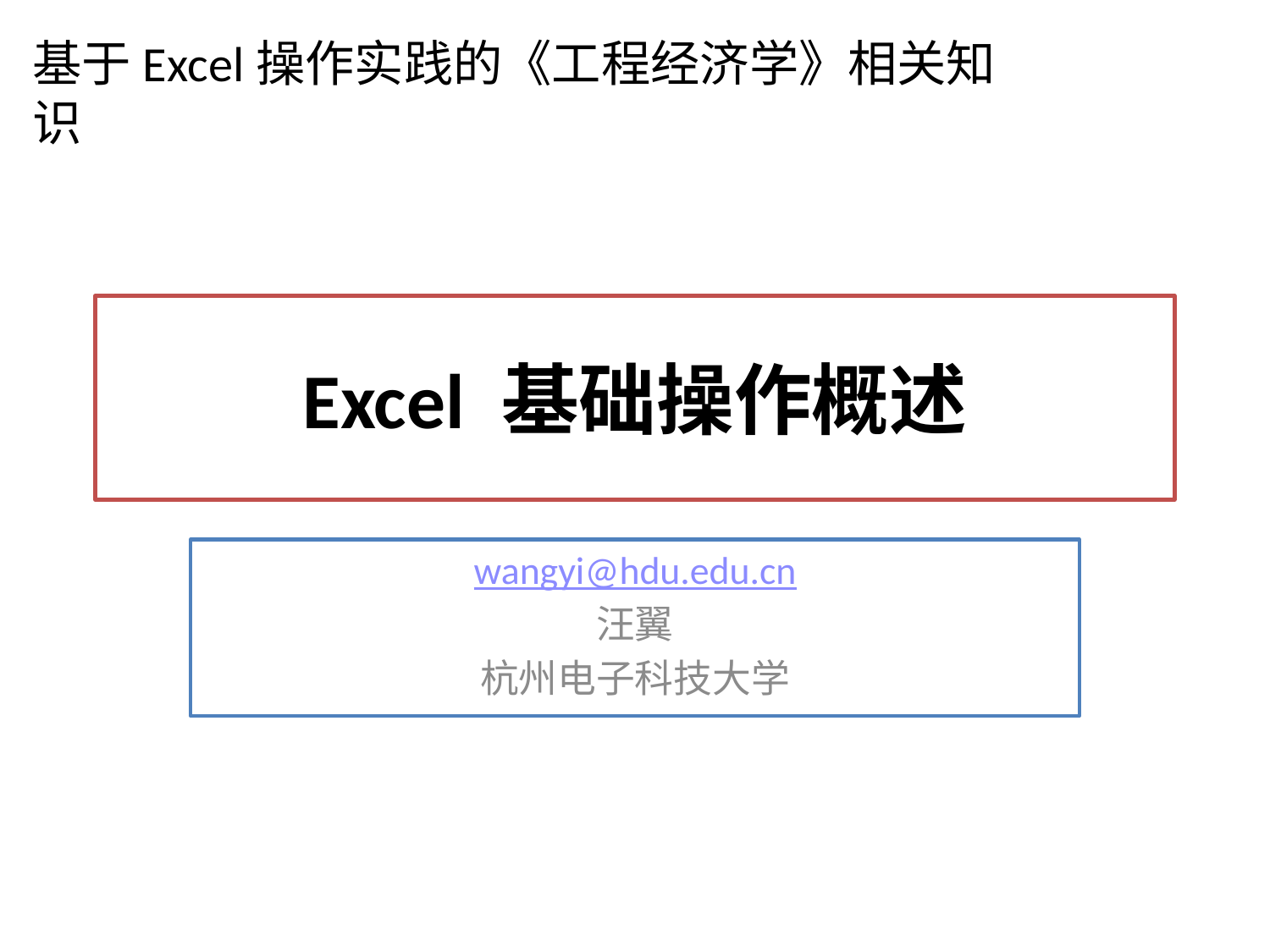

基于Excel操作实践的《工程经济学》相关知识
# Excel 基础操作概述
wangyi@hdu.edu.cn
汪翼
杭州电子科技大学